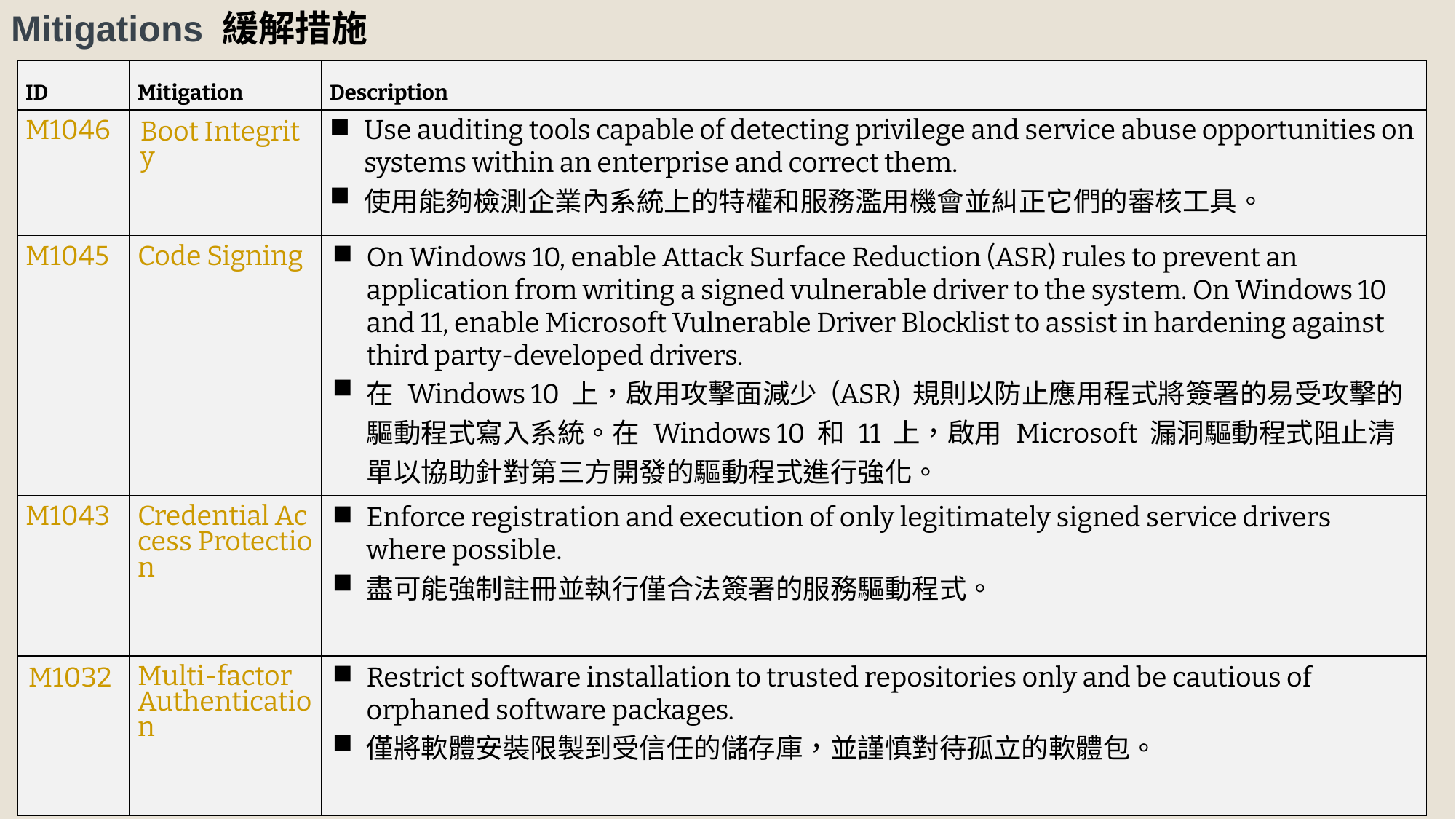

Mitigations 緩解措施
| ID | Mitigation | Description |
| --- | --- | --- |
| M1046 | Boot Integrity | Use auditing tools capable of detecting privilege and service abuse opportunities on systems within an enterprise and correct them. 使用能夠檢測企業內系統上的特權和服務濫用機會並糾正它們的審核工具。 |
| M1045 | Code Signing | On Windows 10, enable Attack Surface Reduction (ASR) rules to prevent an application from writing a signed vulnerable driver to the system. On Windows 10 and 11, enable Microsoft Vulnerable Driver Blocklist to assist in hardening against third party-developed drivers. 在 Windows 10 上，啟用攻擊面減少 (ASR) 規則以防止應用程式將簽署的易受攻擊的驅動程式寫入系統。在 Windows 10 和 11 上，啟用 Microsoft 漏洞驅動程式阻止清單以協助針對第三方開發的驅動程式進行強化。 |
| M1043 | Credential Access Protection | Enforce registration and execution of only legitimately signed service drivers where possible. 盡可能強制註冊並執行僅合法簽署的服務驅動程式。 |
| M1032 | Multi-factor Authentication | Restrict software installation to trusted repositories only and be cautious of orphaned software packages. 僅將軟體安裝限製到受信任的儲存庫，並謹慎對待孤立的軟體包。 |
77